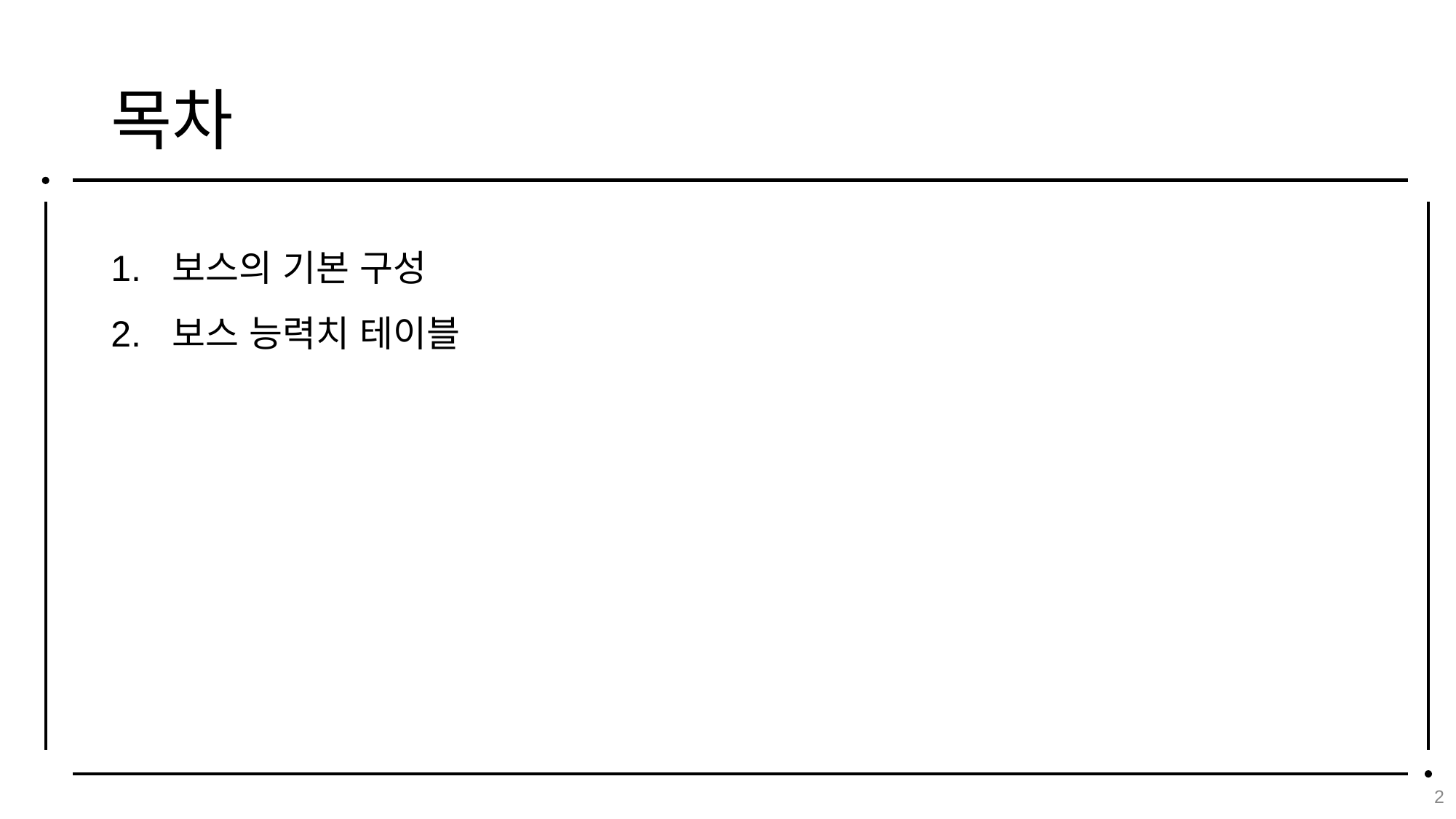

# 목차

보스의 기본 구성
보스 능력치 테이블
2